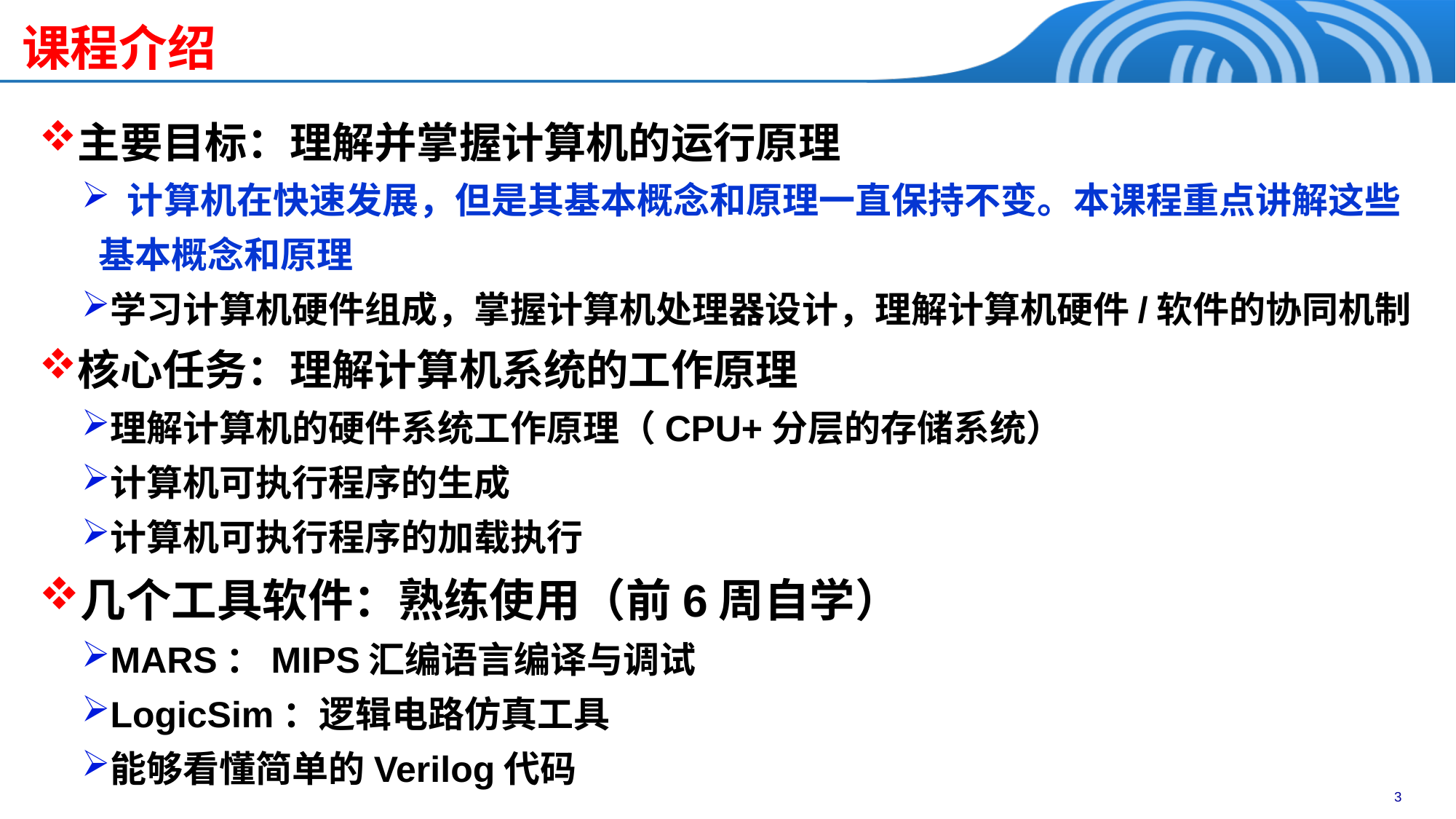

# 课程介绍
主要目标：理解并掌握计算机的运行原理
 计算机在快速发展，但是其基本概念和原理一直保持不变。本课程重点讲解这些基本概念和原理
学习计算机硬件组成，掌握计算机处理器设计，理解计算机硬件/软件的协同机制
核心任务：理解计算机系统的工作原理
理解计算机的硬件系统工作原理（CPU+分层的存储系统）
计算机可执行程序的生成
计算机可执行程序的加载执行
几个工具软件：熟练使用（前6周自学）
MARS：MIPS汇编语言编译与调试
LogicSim：逻辑电路仿真工具
能够看懂简单的Verilog代码